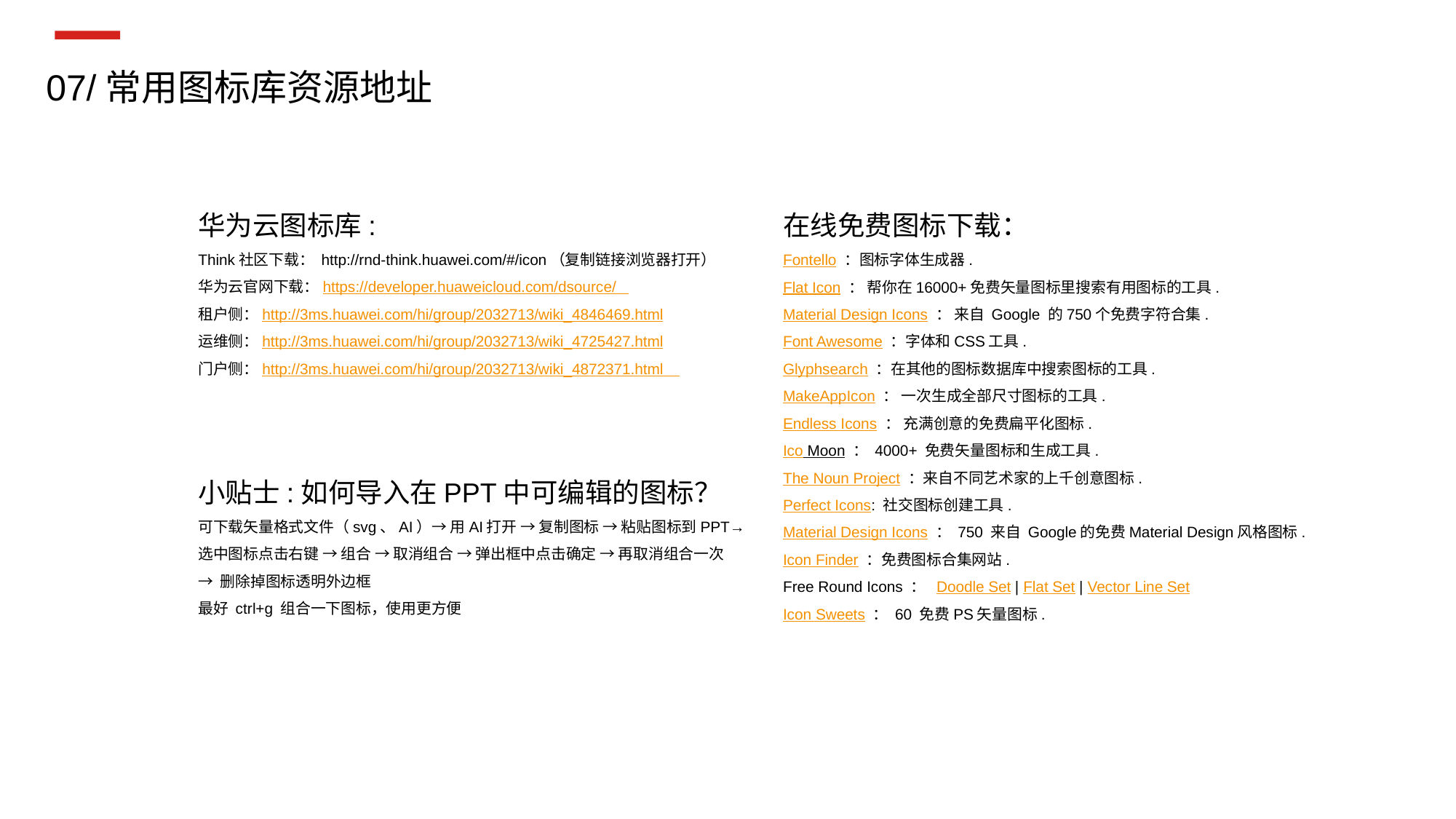

07/常用图标库资源地址

华为云图标库:
Think社区下载： http://rnd-think.huawei.com/#/icon（复制链接浏览器打开）
华为云官网下载：https://developer.huaweicloud.com/dsource/
租户侧：http://3ms.huawei.com/hi/group/2032713/wiki_4846469.html
运维侧：http://3ms.huawei.com/hi/group/2032713/wiki_4725427.html
门户侧：http://3ms.huawei.com/hi/group/2032713/wiki_4872371.html

小贴士:如何导入在PPT中可编辑的图标？
可下载矢量格式文件（svg、AI）→ 用AI打开 → 复制图标 → 粘贴图标到PPT→
选中图标点击右键 → 组合 → 取消组合 → 弹出框中点击确定 → 再取消组合一次
→ 删除掉图标透明外边框
最好 ctrl+g 组合一下图标，使用更方便
在线免费图标下载：
Fontello ：图标字体生成器.
Flat Icon ： 帮你在16000+免费矢量图标里搜索有用图标的工具.
Material Design Icons ： 来自 Google 的750个免费字符合集.
Font Awesome ：字体和CSS工具.
Glyphsearch ：在其他的图标数据库中搜索图标的工具.
MakeAppIcon ： 一次生成全部尺寸图标的工具.
Endless Icons ： 充满创意的免费扁平化图标.
Ico Moon ： 4000+ 免费矢量图标和生成工具.
The Noun Project ：来自不同艺术家的上千创意图标.
Perfect Icons: 社交图标创建工具.
Material Design Icons ： 750 来自 Google的免费Material Design风格图标.
Icon Finder ：免费图标合集网站.
Free Round Icons ：  Doodle Set | Flat Set | Vector Line Set
Icon Sweets ： 60 免费PS矢量图标.